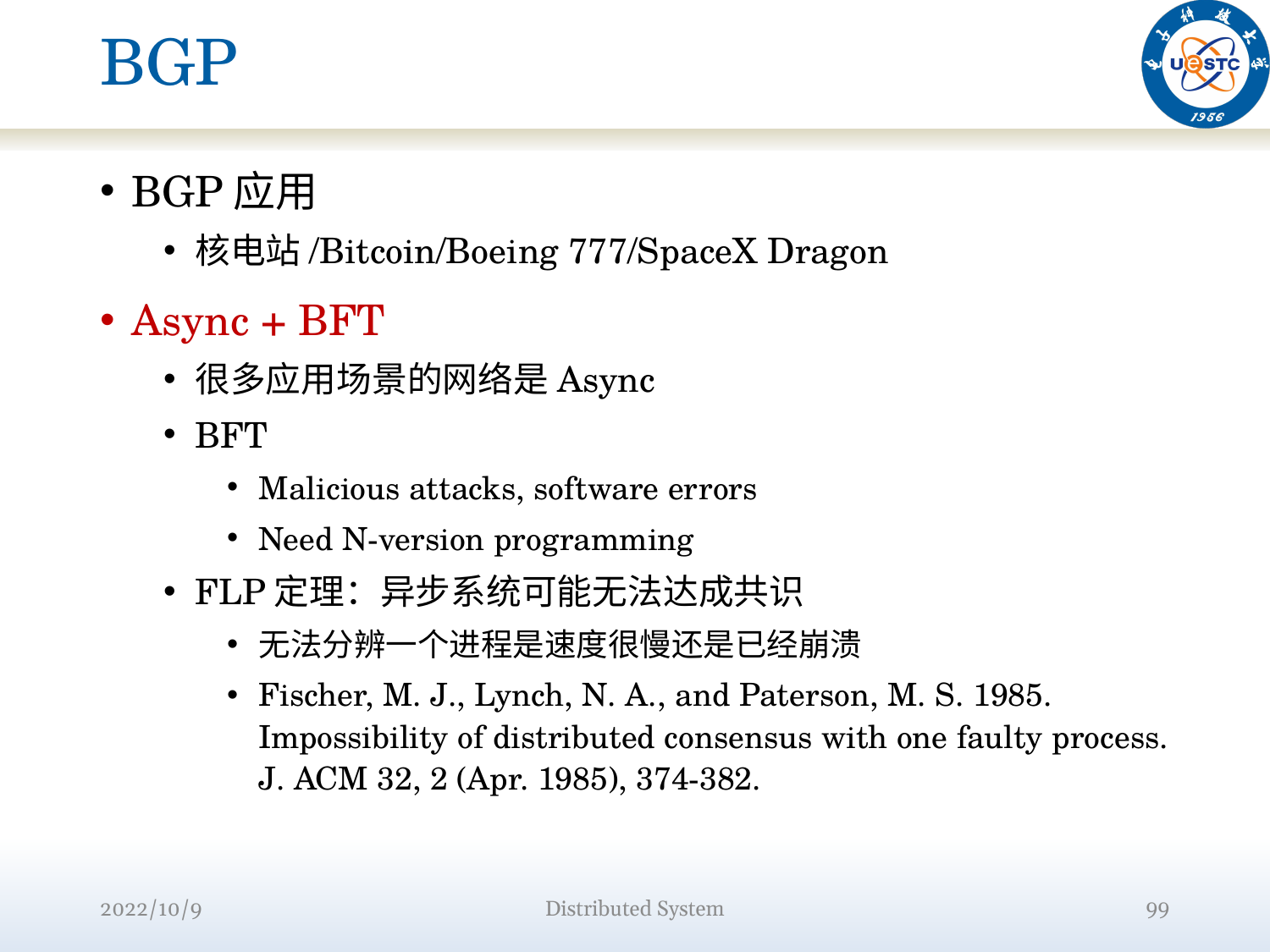

# BGP
BGP应用
核电站/Bitcoin/Boeing 777/SpaceX Dragon
Async + BFT
很多应用场景的网络是Async
BFT
Malicious attacks, software errors
Need N-version programming
FLP定理：异步系统可能无法达成共识
无法分辨一个进程是速度很慢还是已经崩溃
Fischer, M. J., Lynch, N. A., and Paterson, M. S. 1985. Impossibility of distributed consensus with one faulty process. J. ACM 32, 2 (Apr. 1985), 374-382.

2022/10/9
Distributed System
99